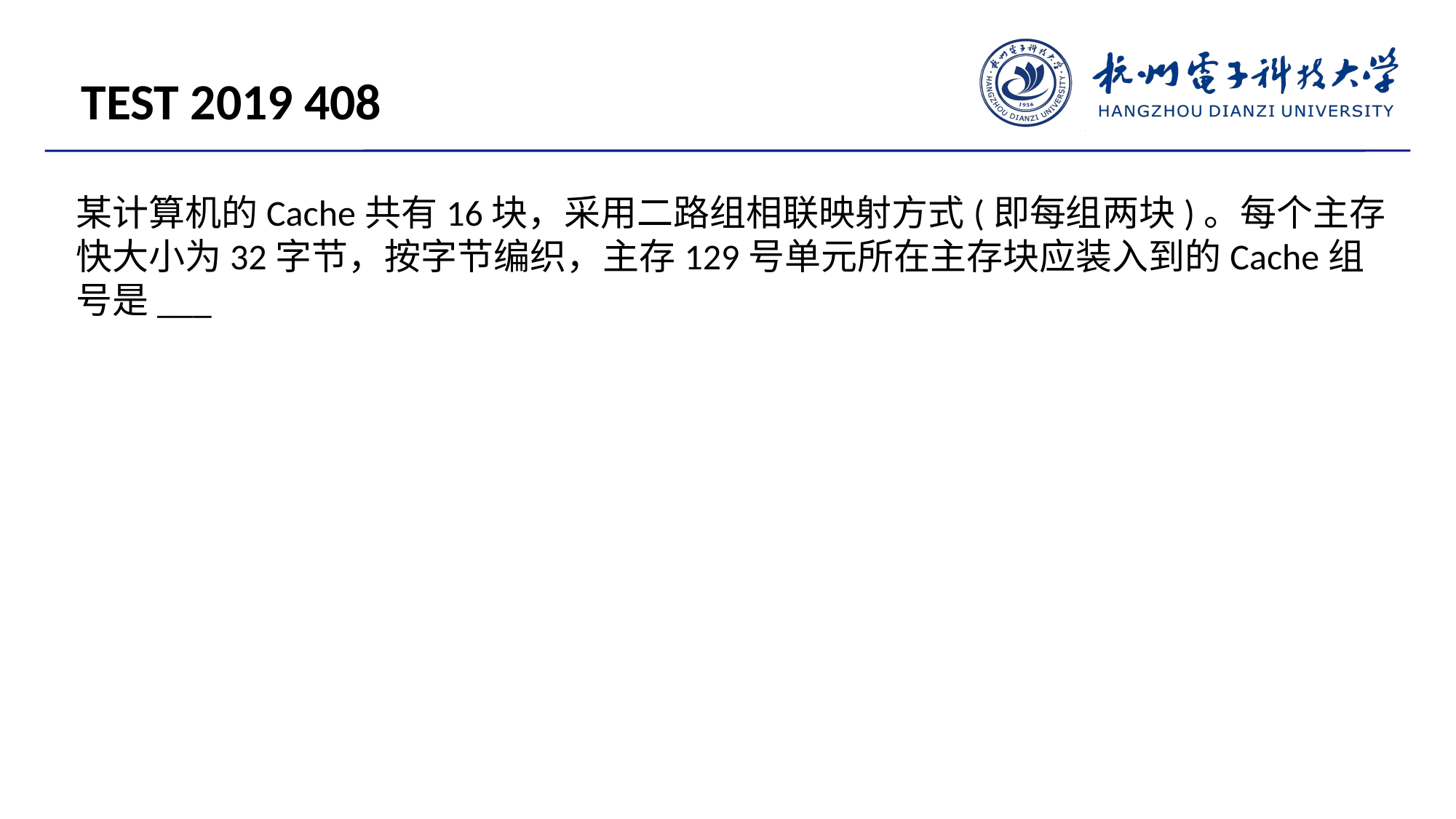

TEST 2019 408
某计算机的Cache共有16块，采用二路组相联映射方式(即每组两块)。每个主存快大小为32字节，按字节编织，主存129号单元所在主存块应装入到的Cache组号是___